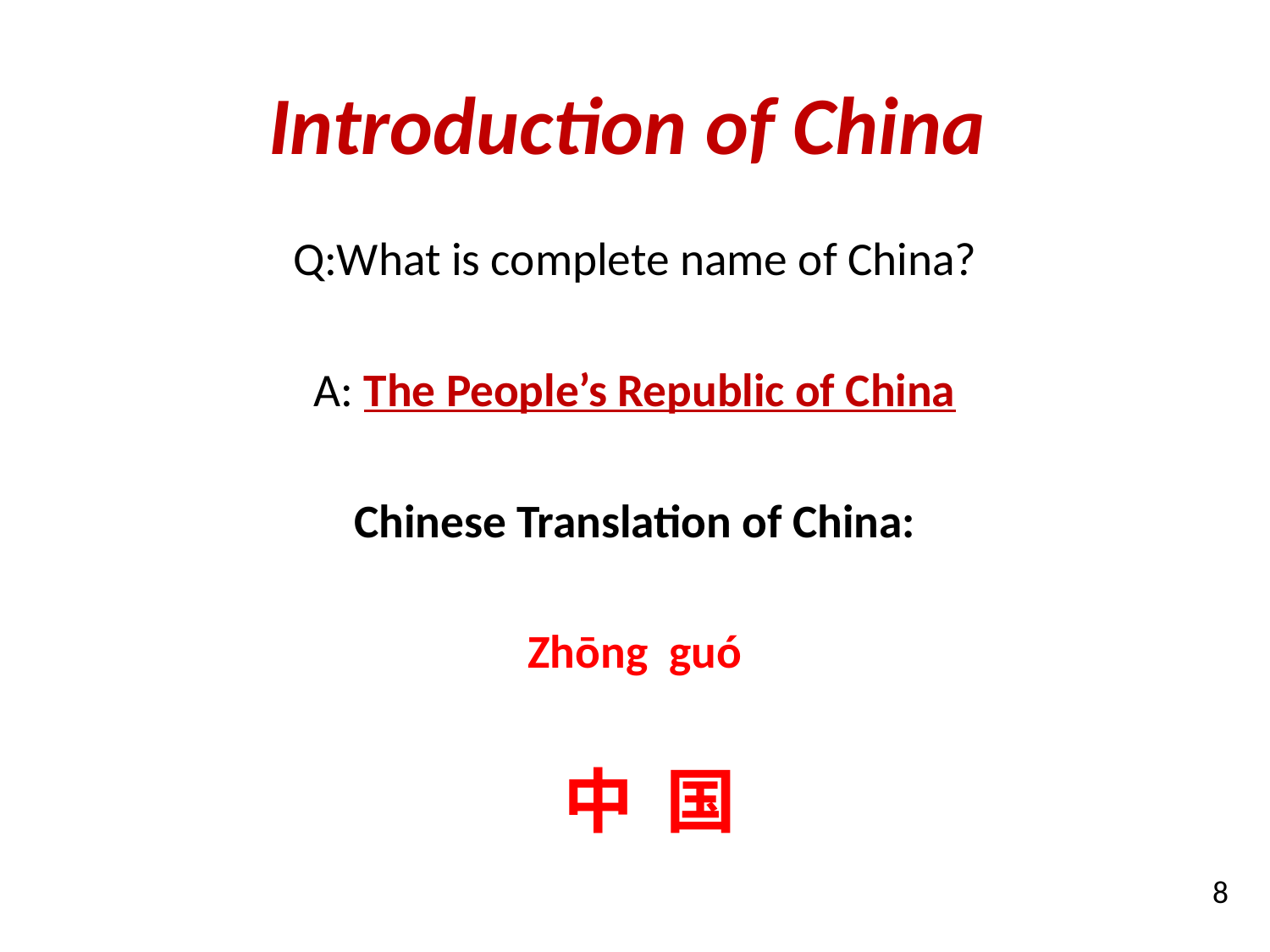

# Introduction of China
Q:What is complete name of China?

A: The People’s Republic of China

Chinese Translation of China:

Zhōng  guó

 中  国
8